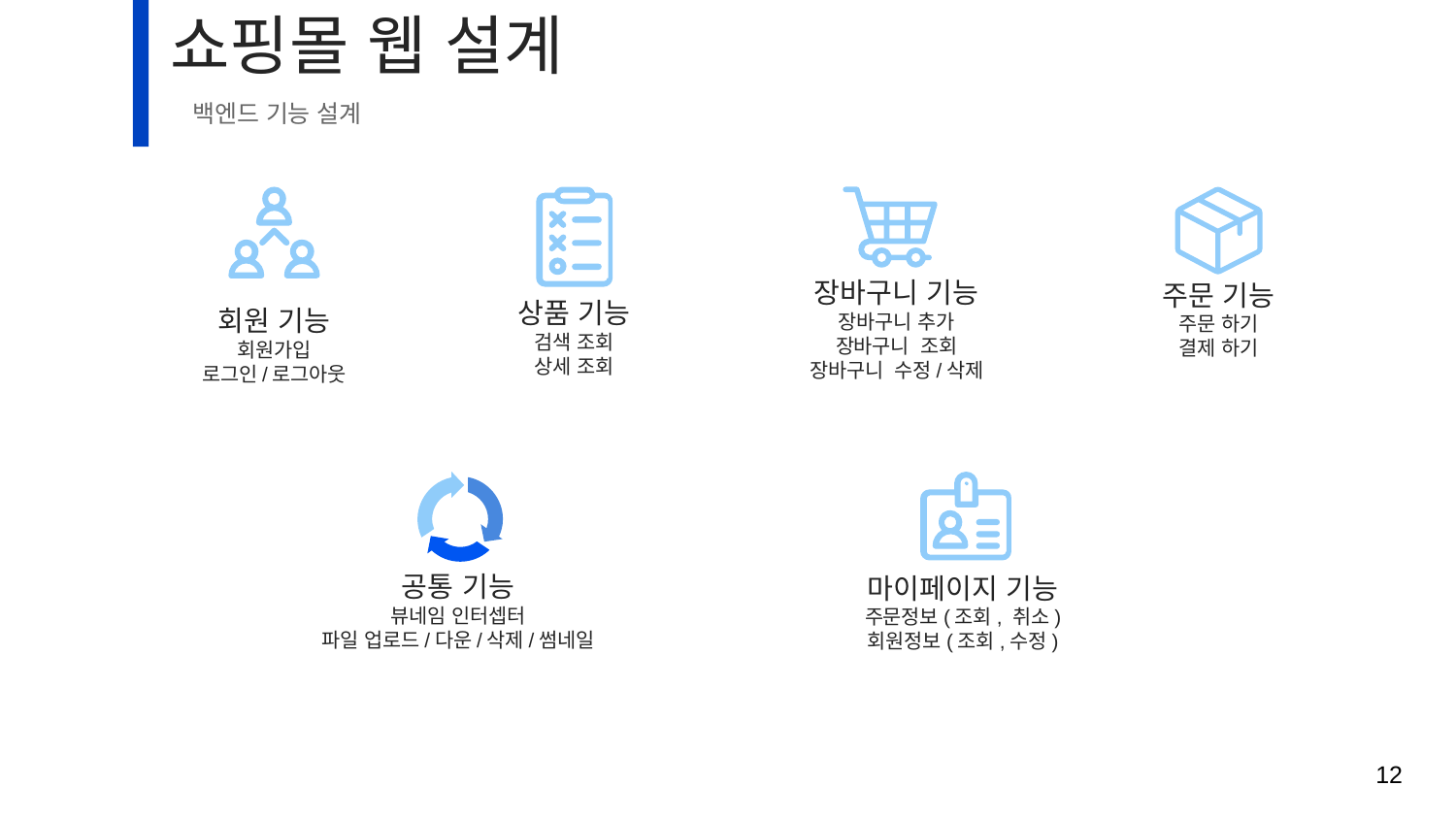

# 쇼핑몰 웹 설계
백엔드 기능 설계

회원 기능
회원가입
로그인/로그아웃

상품 기능
검색 조회
상세 조회

장바구니 기능
장바구니 추가
장바구니  조회
장바구니  수정/삭제

주문 기능
주문 하기
결제 하기

공통 기능
뷰네임 인터셉터
파일 업로드/다운/삭제/썸네일

마이페이지 기능
주문정보(조회, 취소)
회원정보(조회,수정)
12